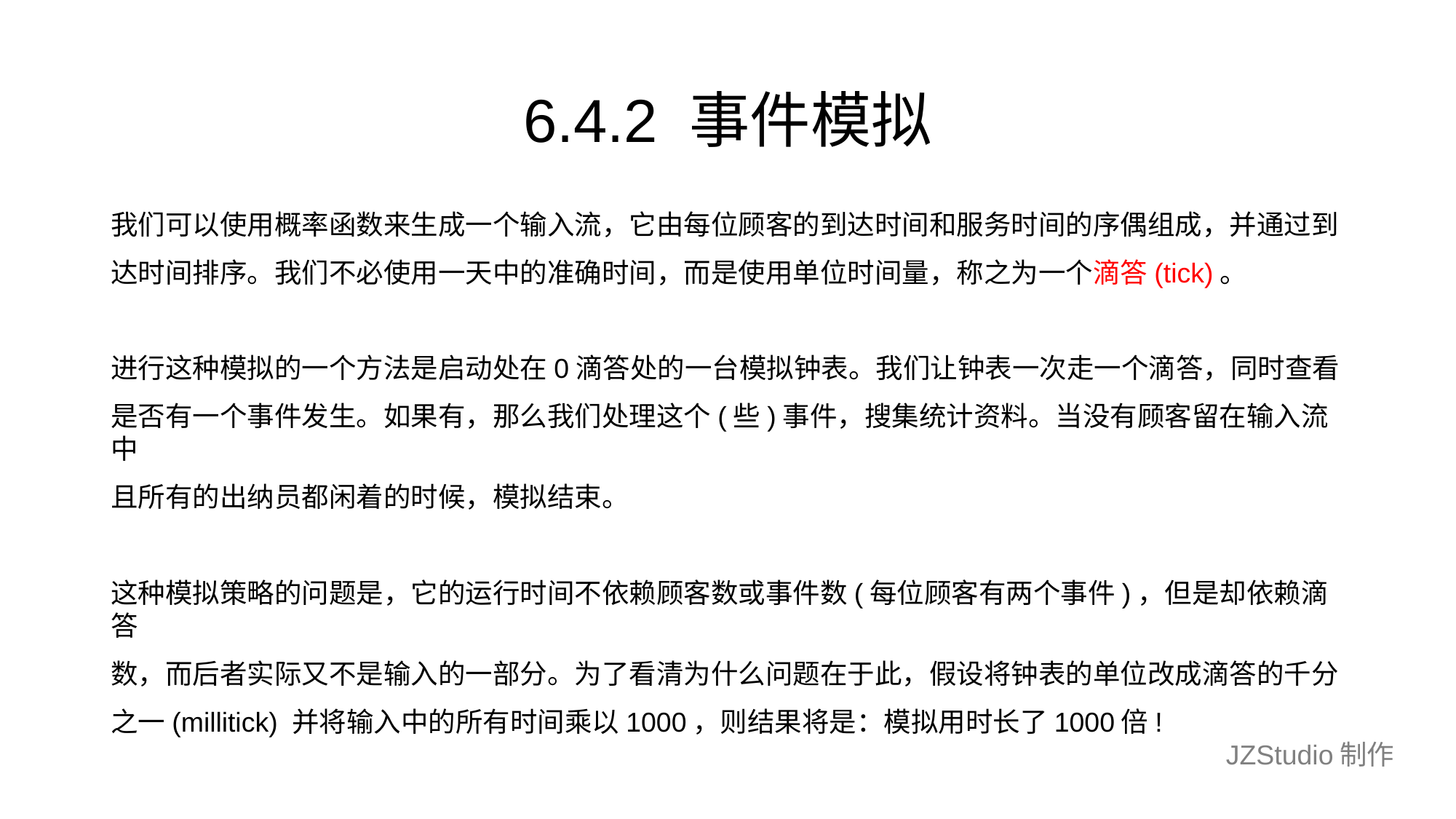

# 6.4.2 事件模拟
我们可以使用概率函数来生成一个输入流，它由每位顾客的到达时间和服务时间的序偶组成，并通过到
达时间排序。我们不必使用一天中的准确时间，而是使用单位时间量，称之为一个滴答(tick)。

进行这种模拟的一个方法是启动处在0滴答处的一台模拟钟表。我们让钟表一次走一个滴答，同时查看
是否有一个事件发生。如果有，那么我们处理这个(些)事件，搜集统计资料。当没有顾客留在输入流中
且所有的出纳员都闲着的时候，模拟结束。

这种模拟策略的问题是，它的运行时间不依赖顾客数或事件数(每位顾客有两个事件)，但是却依赖滴答
数，而后者实际又不是输入的一部分。为了看清为什么问题在于此，假设将钟表的单位改成滴答的千分
之一(millitick) 并将输入中的所有时间乘以1000，则结果将是：模拟用时长了1000倍!